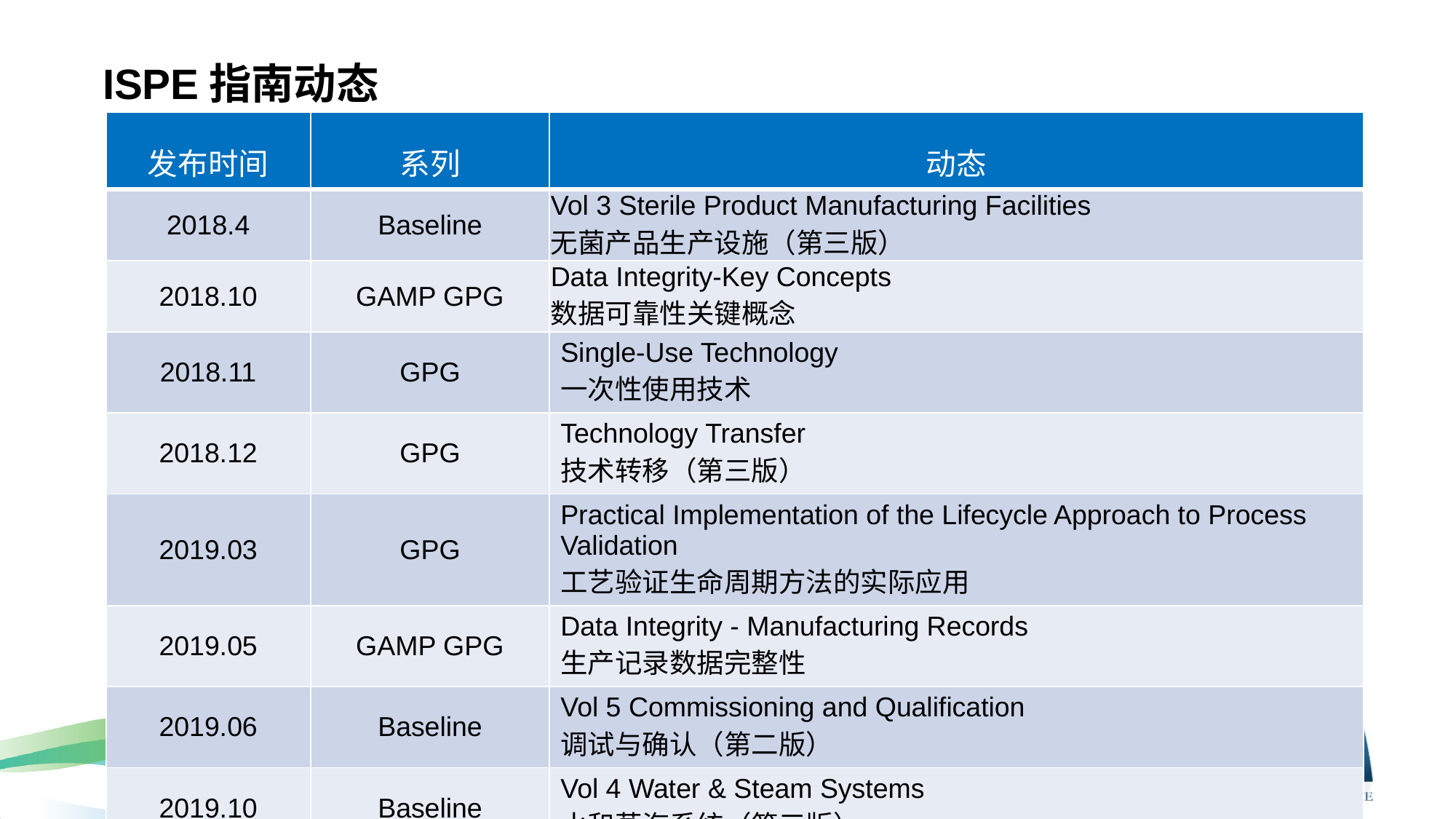

# ISPE指南动态
| 发布时间 | 系列 | 动态 |
| --- | --- | --- |
| 2018.4 | Baseline | Vol 3 Sterile Product Manufacturing Facilities 无菌产品生产设施（第三版） |
| 2018.10 | GAMP GPG | Data Integrity-Key Concepts 数据可靠性关键概念 |
| 2018.11 | GPG | Single-Use Technology 一次性使用技术 |
| 2018.12 | GPG | Technology Transfer 技术转移（第三版） |
| 2019.03 | GPG | Practical Implementation of the Lifecycle Approach to Process Validation 工艺验证生命周期方法的实际应用 |
| 2019.05 | GAMP GPG | Data Integrity - Manufacturing Records 生产记录数据完整性 |
| 2019.06 | Baseline | Vol 5 Commissioning and Qualification 调试与确认（第二版） |
| 2019.10 | Baseline | Vol 4 Water & Steam Systems 水和蒸汽系统（第三版） |
134/160